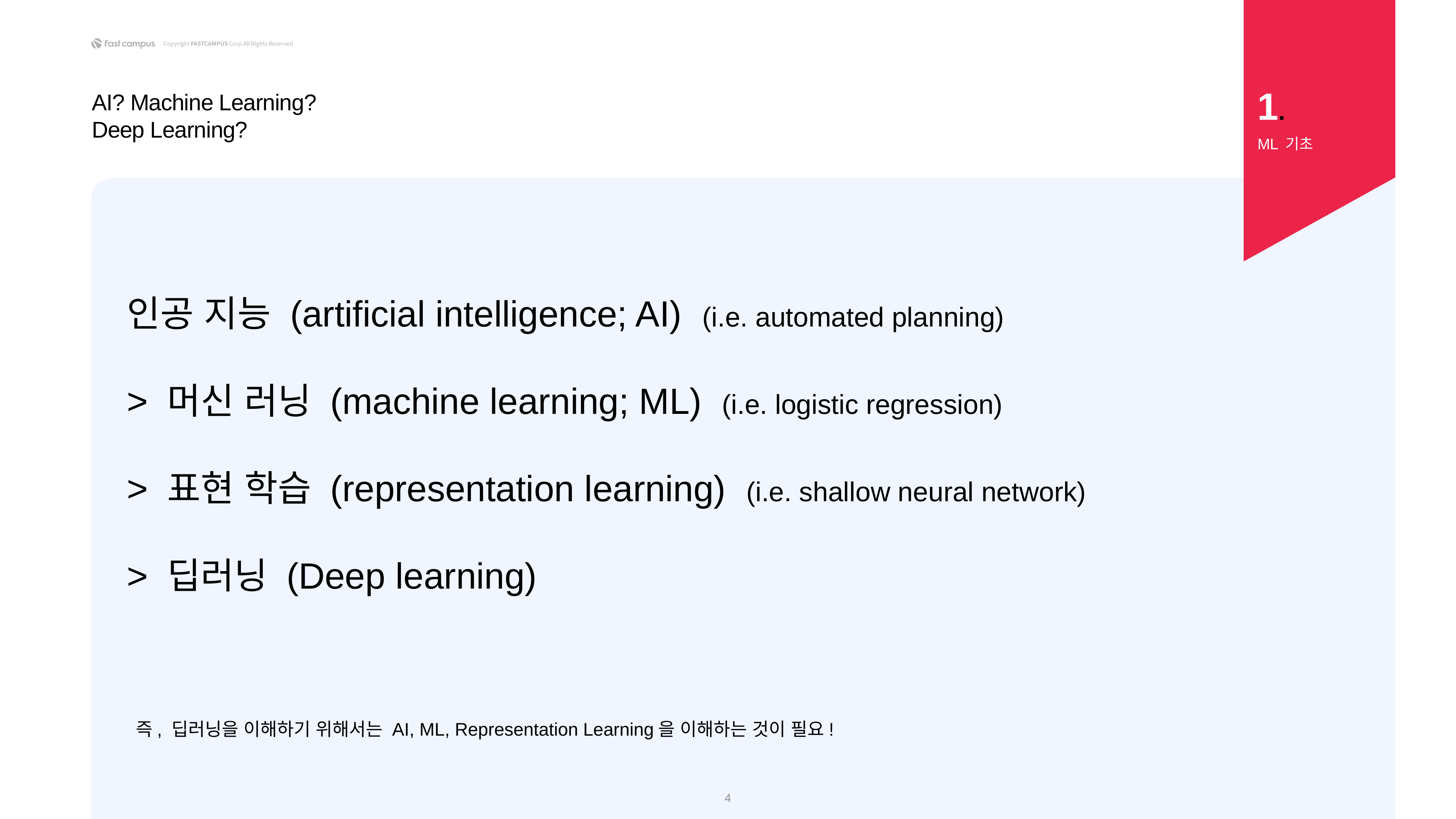

1.
AI? Machine Learning? Deep Learning?
ML 기초
인공 지능 (artificial intelligence; AI)  (i.e. automated planning)
> 머신 러닝 (machine learning; ML)  (i.e. logistic regression)
> 표현 학습 (representation learning)  (i.e. shallow neural network)
> 딥러닝 (Deep learning)
즉, 딥러닝을 이해하기 위해서는 AI, ML, Representation Learning을 이해하는 것이 필요!
4